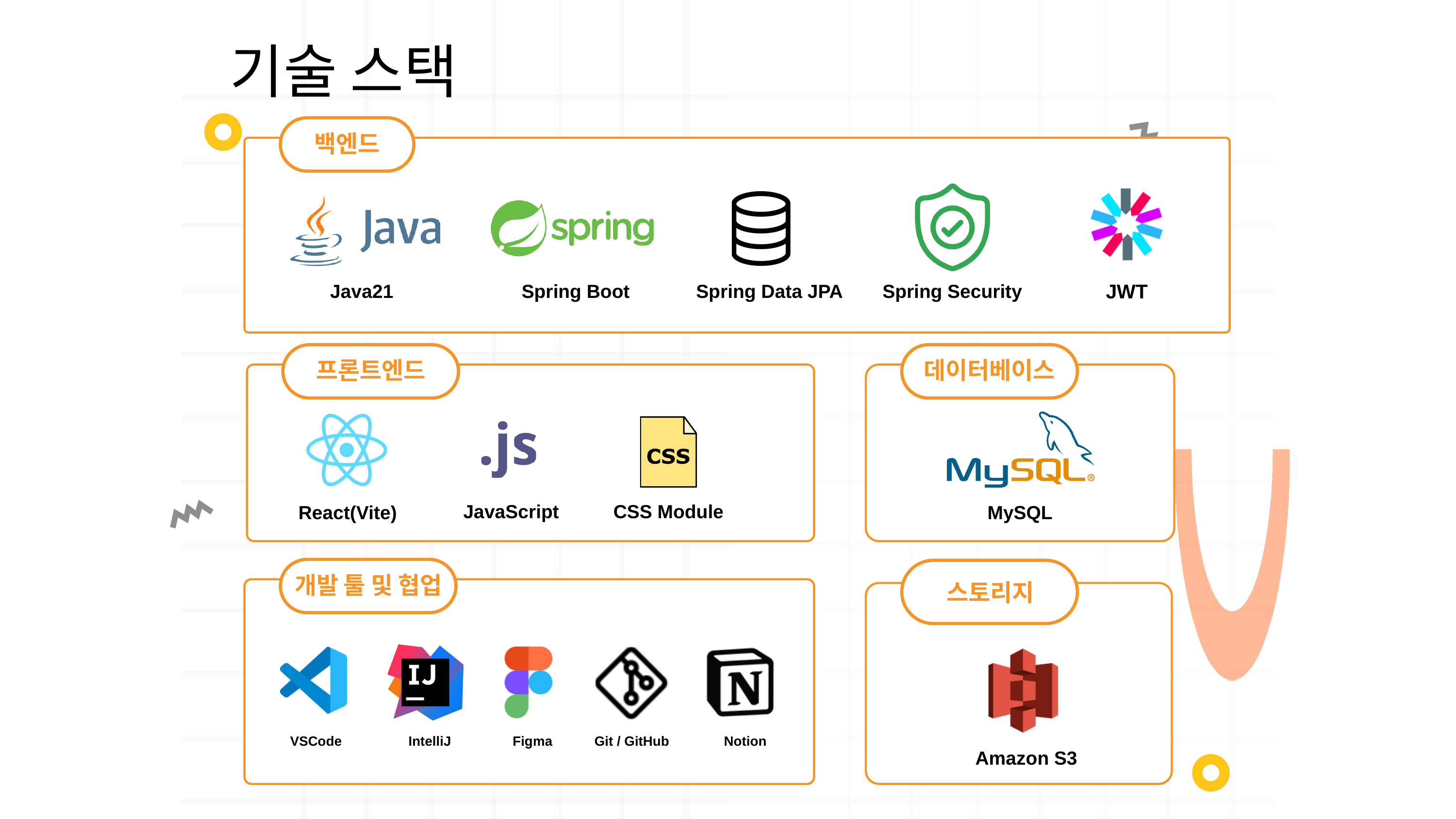

기술 스택

백엔드

JWT
Java21
Spring Boot
Spring Data JPA
Spring Security

프론트엔드
데이터베이스

JavaScript
CSS Module
React(Vite)
MySQL

개발 툴 및 협업

스토리지

VSCode

Figma

Notion

IntelliJ

Git / GitHub
Amazon S3